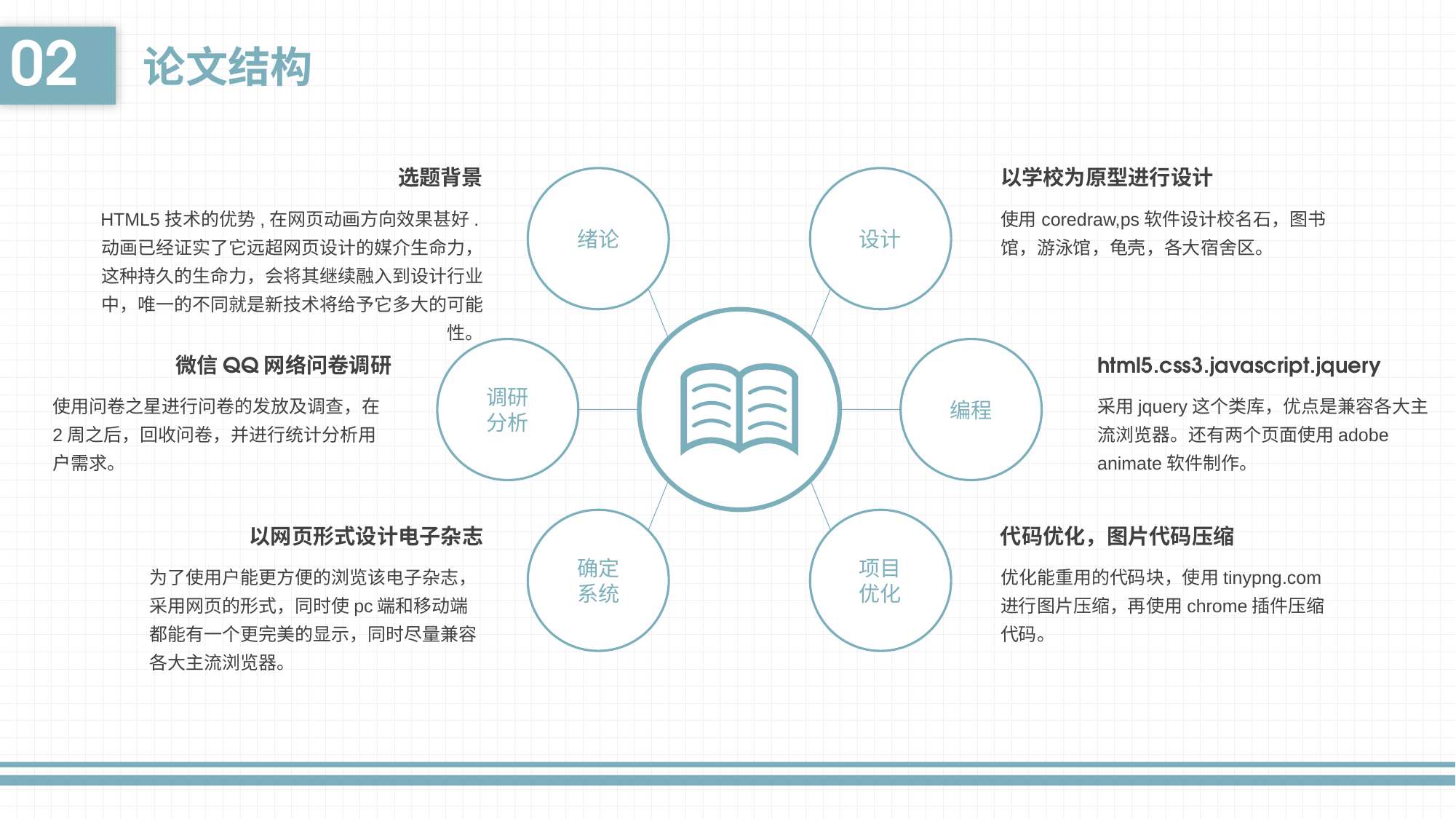

02
论文结构
选题背景
以学校为原型进行设计
绪论
设计
使用coredraw,ps软件设计校名石，图书馆，游泳馆，龟壳，各大宿舍区。
HTML5技术的优势,在网页动画方向效果甚好.动画已经证实了它远超网页设计的媒介生命力，这种持久的生命力，会将其继续融入到设计行业中，唯一的不同就是新技术将给予它多大的可能性。

微信QQ网络问卷调研
html5.css3.javascript.jquery
调研
分析
编程
使用问卷之星进行问卷的发放及调查，在2周之后，回收问卷，并进行统计分析用户需求。
采用jquery这个类库，优点是兼容各大主流浏览器。还有两个页面使用adobe animate软件制作。
以网页形式设计电子杂志
确定
系统
项目
优化
代码优化，图片代码压缩
为了使用户能更方便的浏览该电子杂志，采用网页的形式，同时使pc端和移动端都能有一个更完美的显示，同时尽量兼容各大主流浏览器。
优化能重用的代码块，使用tinypng.com进行图片压缩，再使用chrome插件压缩代码。